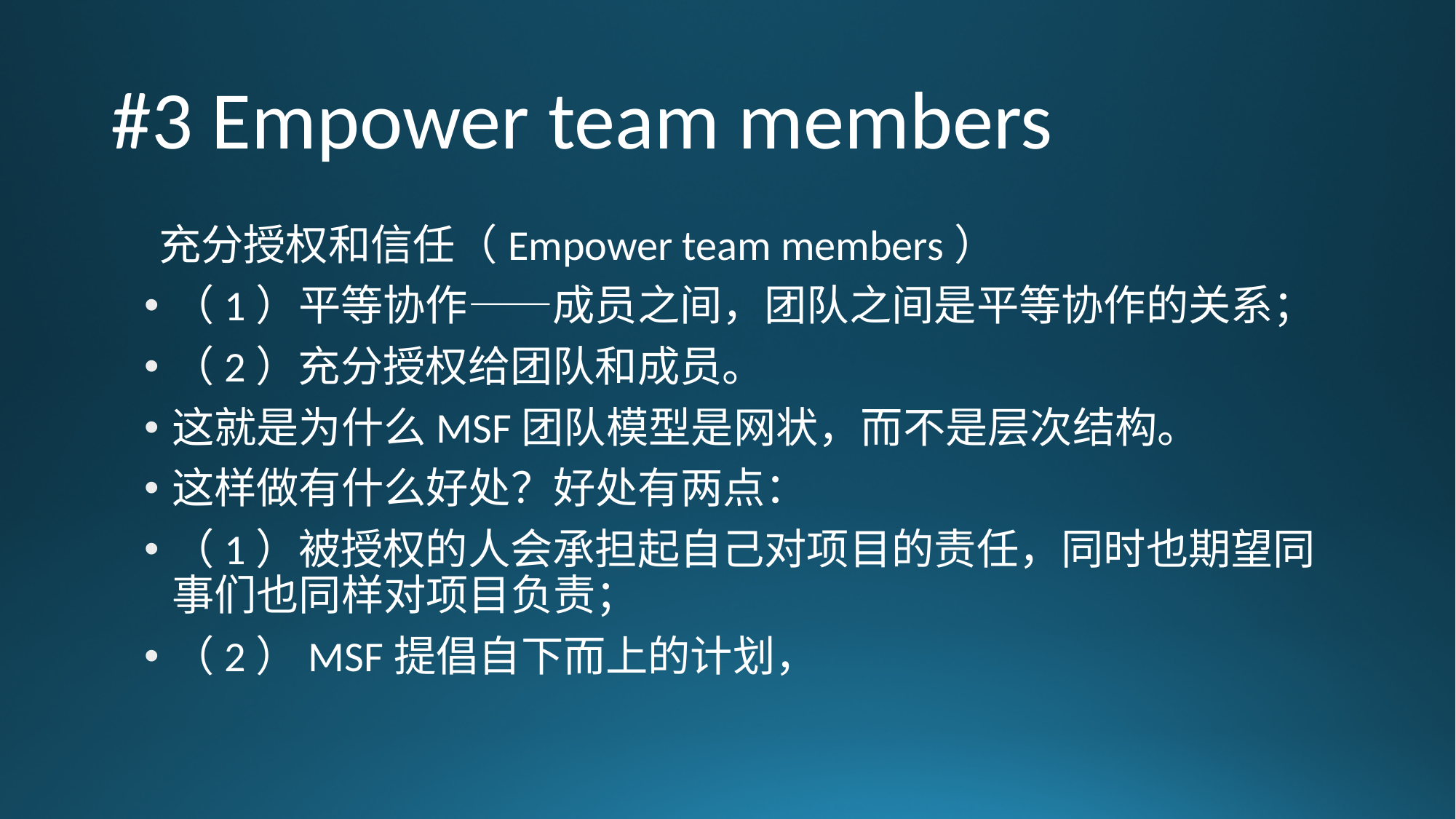

# #3 Empower team members
充分授权和信任（Empower team members）
（1）平等协作——成员之间，团队之间是平等协作的关系；
（2）充分授权给团队和成员。
这就是为什么MSF团队模型是网状，而不是层次结构。
这样做有什么好处？好处有两点：
（1）被授权的人会承担起自己对项目的责任，同时也期望同事们也同样对项目负责；
（2）MSF提倡自下而上的计划，